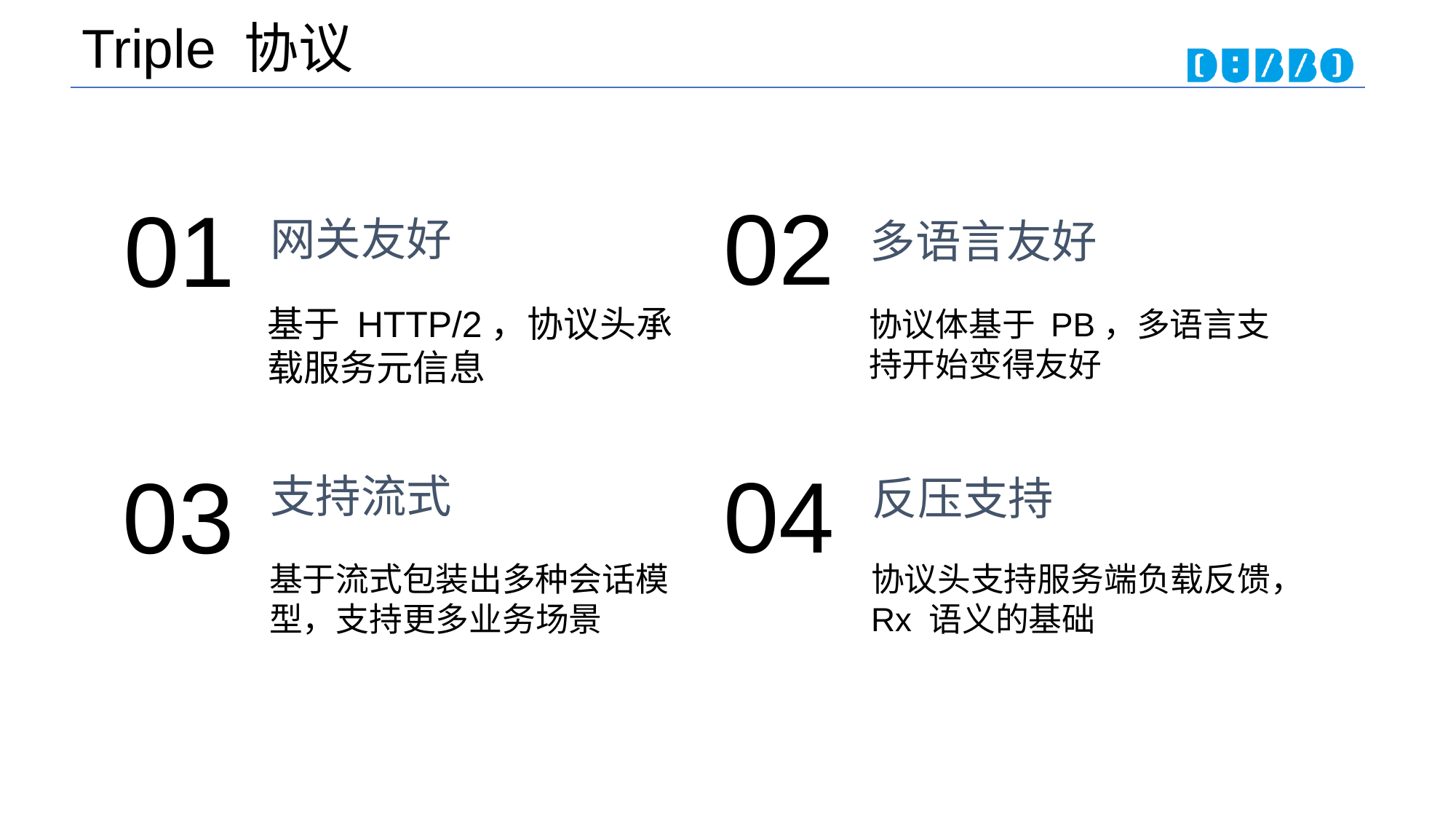

# Triple 协议
02
01
网关友好
基于 HTTP/2，协议头承载服务元信息
多语言友好
协议体基于 PB，多语言支持开始变得友好
04
03
支持流式
基于流式包装出多种会话模型，支持更多业务场景
反压支持
协议头支持服务端负载反馈，Rx 语义的基础